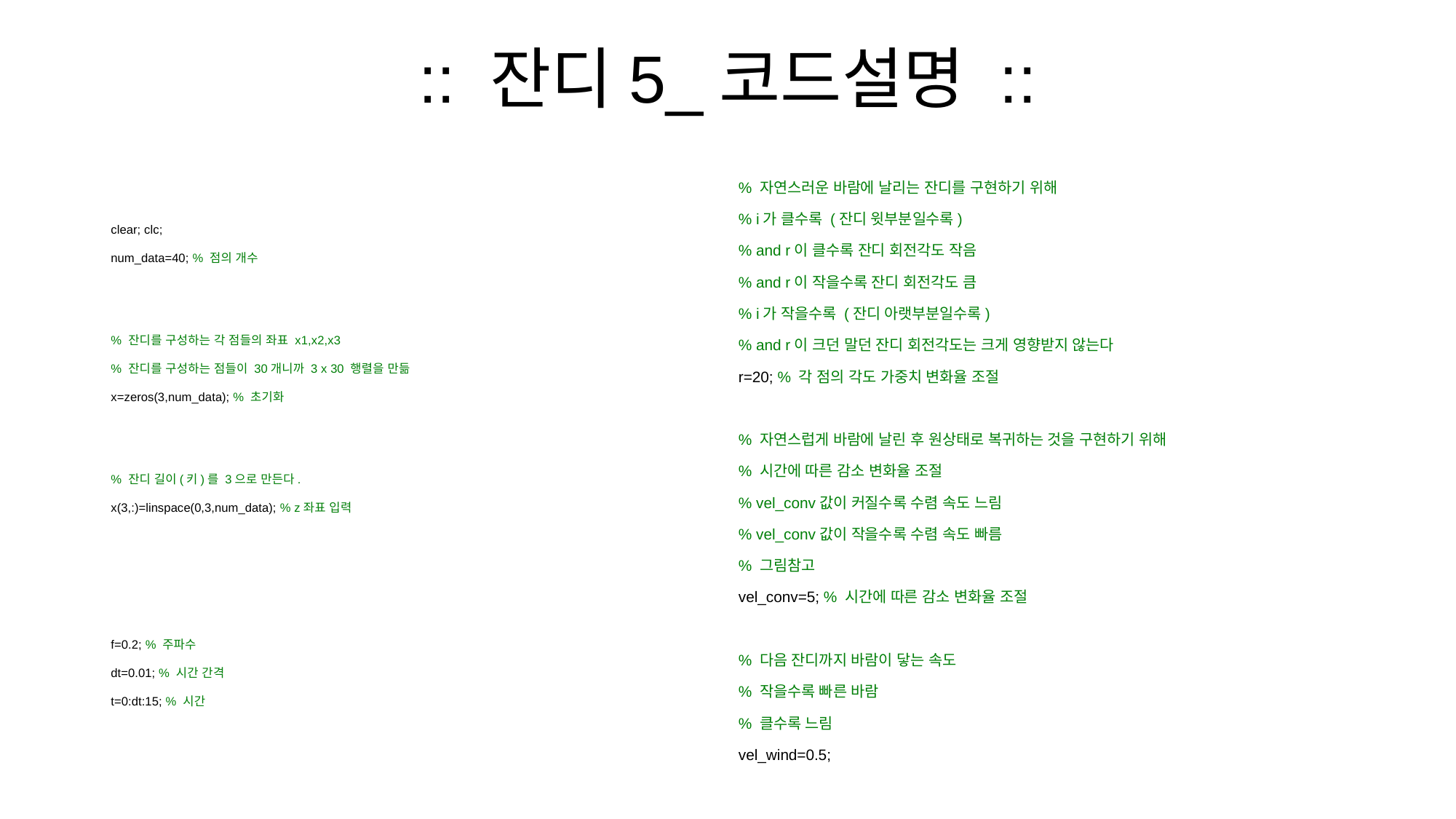

# :: 잔디5_코드설명 ::
% 자연스러운 바람에 날리는 잔디를 구현하기 위해
% i가 클수록 (잔디 윗부분일수록)
% and r이 클수록 잔디 회전각도 작음
% and r이 작을수록 잔디 회전각도 큼
% i가 작을수록 (잔디 아랫부분일수록)
% and r이 크던 말던 잔디 회전각도는 크게 영향받지 않는다
r=20; % 각 점의 각도 가중치 변화율 조절

% 자연스럽게 바람에 날린 후 원상태로 복귀하는 것을 구현하기 위해
% 시간에 따른 감소 변화율 조절
% vel_conv값이 커질수록 수렴 속도 느림
% vel_conv값이 작을수록 수렴 속도 빠름
% 그림참고
vel_conv=5; % 시간에 따른 감소 변화율 조절

% 다음 잔디까지 바람이 닿는 속도
% 작을수록 빠른 바람
% 클수록 느림
vel_wind=0.5;
clear; clc;
num_data=40; % 점의 개수

% 잔디를 구성하는 각 점들의 좌표 x1,x2,x3
% 잔디를 구성하는 점들이 30개니까 3 x 30 행렬을 만듦
x=zeros(3,num_data); % 초기화

% 잔디 길이(키)를 3으로 만든다.
x(3,:)=linspace(0,3,num_data); % z좌표 입력

f=0.2; % 주파수
dt=0.01; % 시간 간격
t=0:dt:15; % 시간